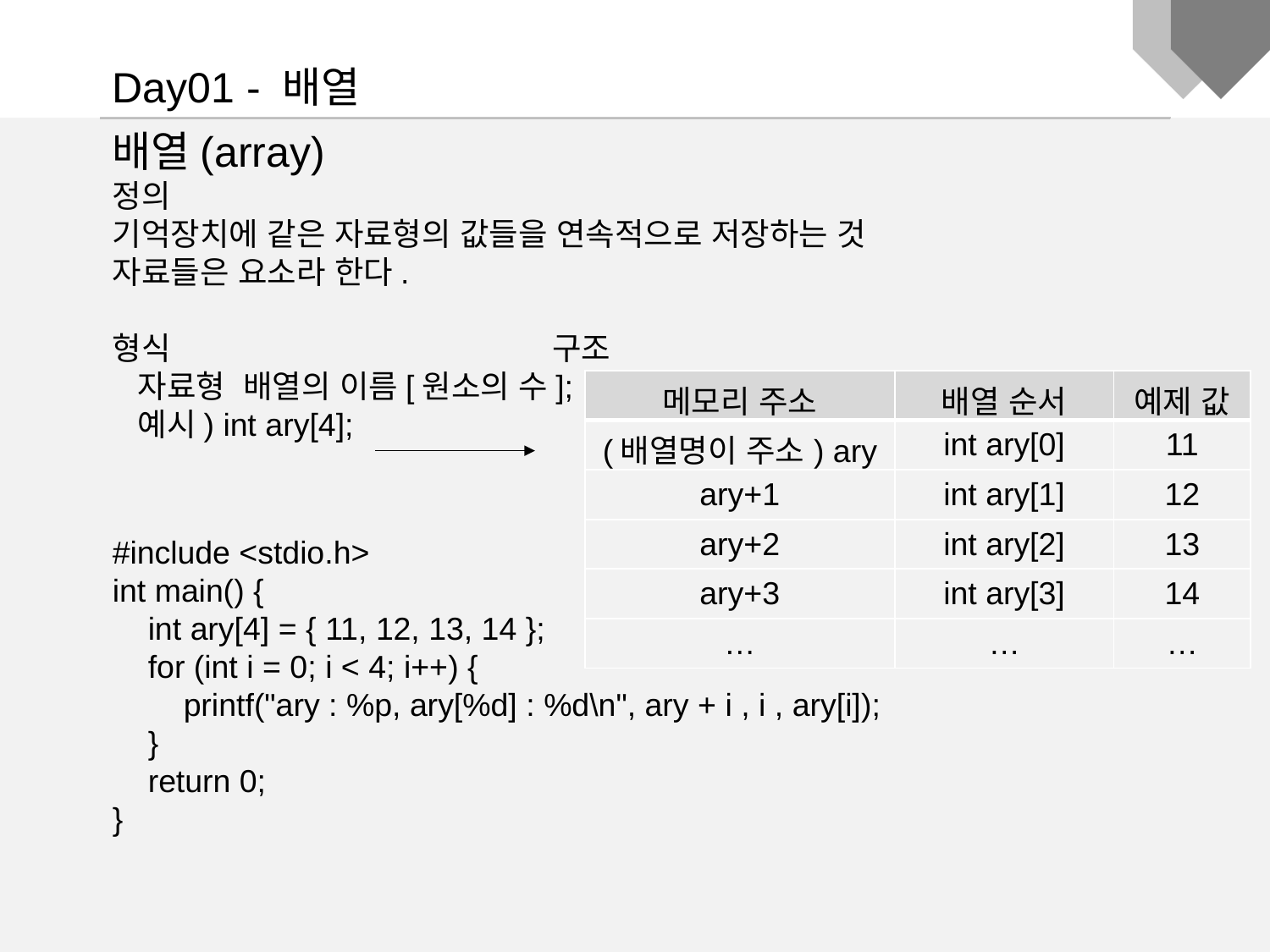

Day01 - 배열
배열(array)
정의
기억장치에 같은 자료형의 값들을 연속적으로 저장하는 것
자료들은 요소라 한다.

형식                                           구조
  자료형  배열의 이름[원소의 수];
  예시) int ary[4];
| 메모리 주소 | 배열 순서 | 예제 값 |
| --- | --- | --- |
| (배열명이 주소) ary | int ary[0] | 11 |
| ary+1 | int ary[1] | 12 |
| ary+2 | int ary[2] | 13 |
| ary+3 | int ary[3] | 14 |
| … | … | … |
#include <stdio.h>
int main() {
    int ary[4] = { 11, 12, 13, 14 };
    for (int i = 0; i < 4; i++) {
        printf("ary : %p, ary[%d] : %d\n", ary + i , i , ary[i]);
    }
    return 0;
}